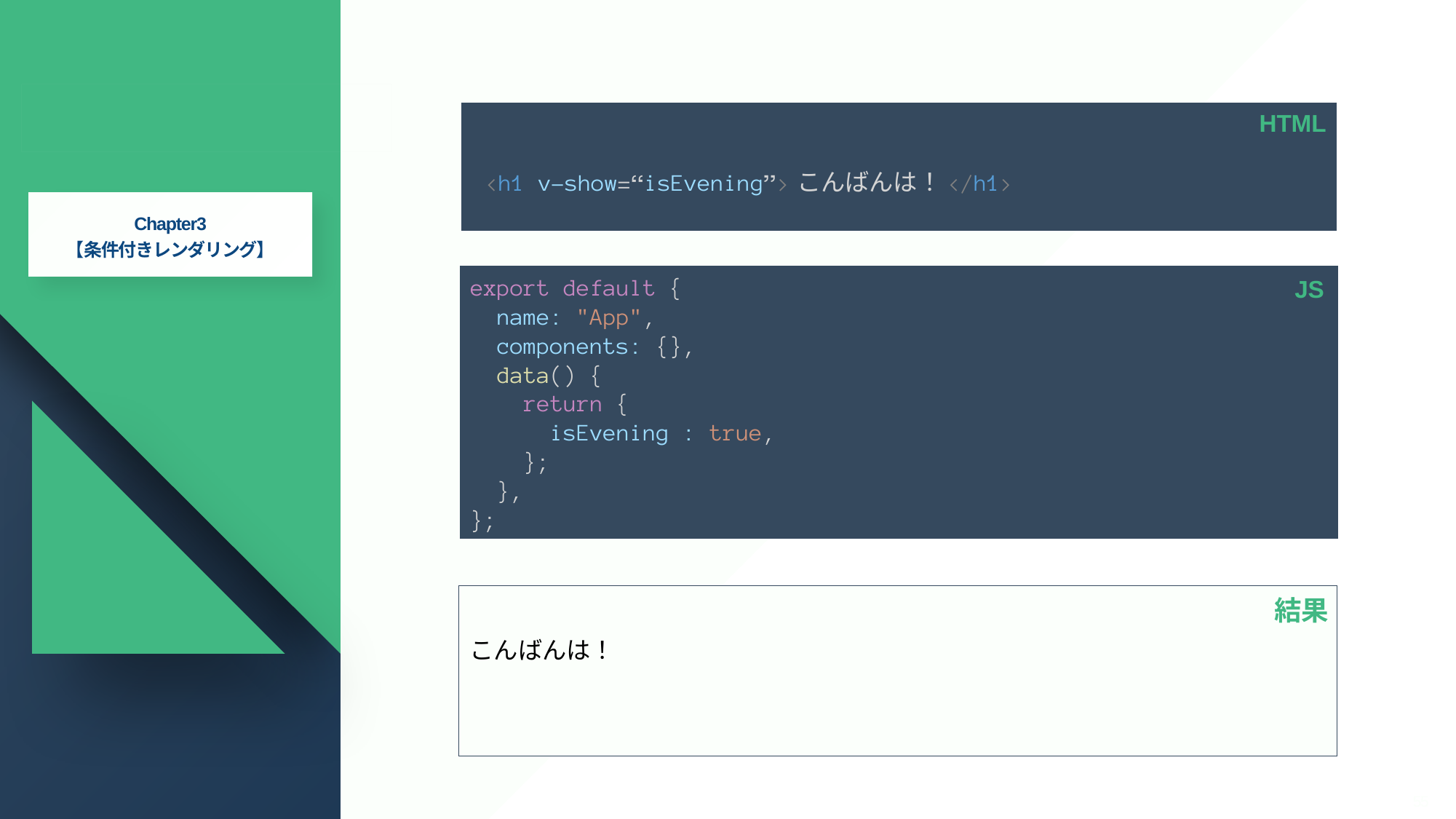

# 2.Vue基本構文
HTML

 <h1 v-show=“isEvening”>こんばんは！</h1>

Chapter3
【条件付きレンダリング】
export default {
  name: "App",
  components: {},
  data() {
    return {
      isEvening : true,
    };
  },
};
JS

こんばんは！

結果
Presentaion By  (株)パワーソフトシステム
55